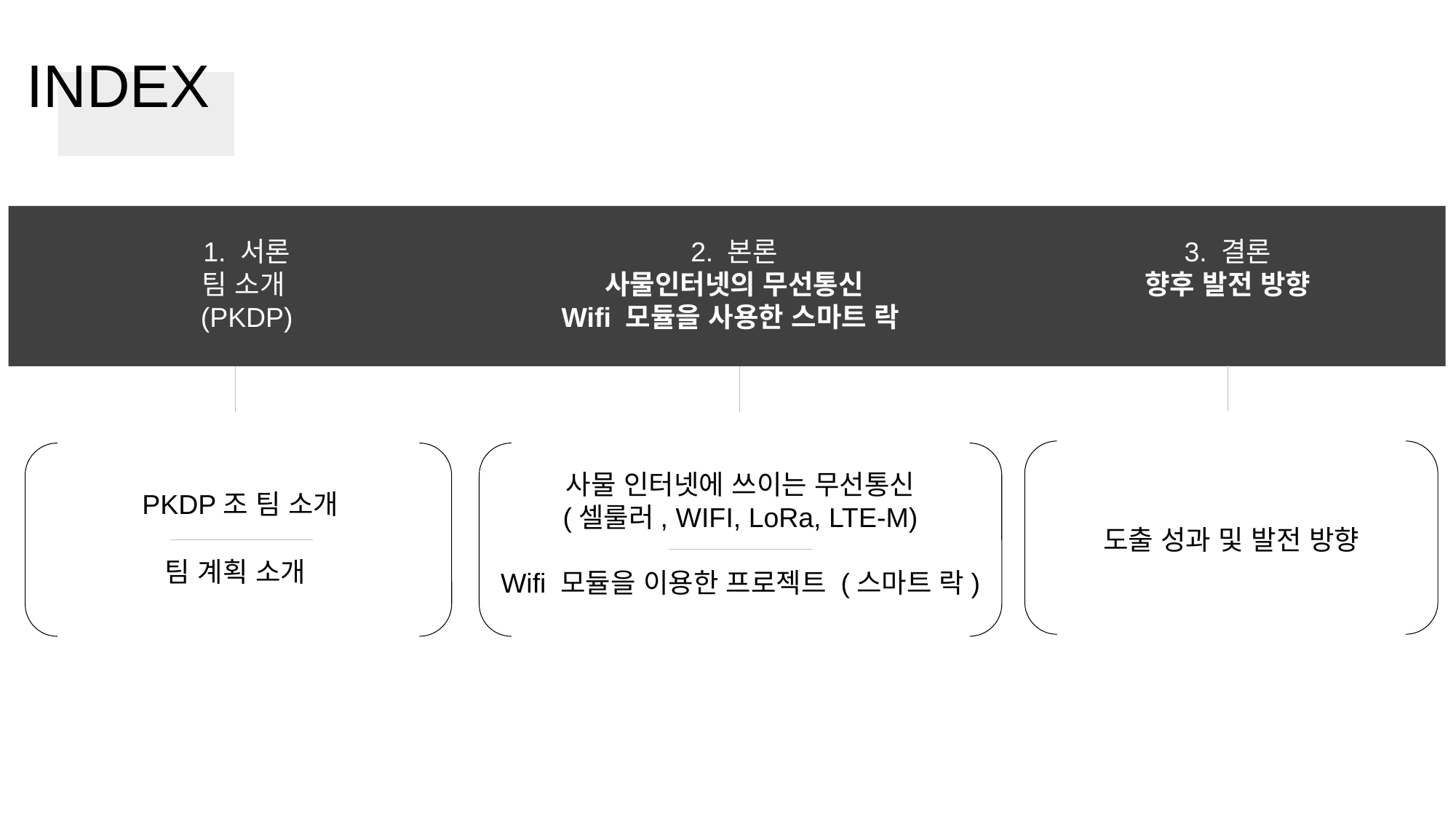

INDEX

3. 결론
향후 발전 방향
1. 서론
팀 소개(PKDP)
2. 본론
사물인터넷의 무선통신
Wifi 모듈을 사용한 스마트 락

PKDP조 팀 소개
팀 계획 소개
사물 인터넷에 쓰이는 무선통신
(셀룰러, WIFI, LoRa, LTE-M)

Wifi 모듈을 이용한 프로젝트 (스마트 락)

도출 성과 및 발전 방향